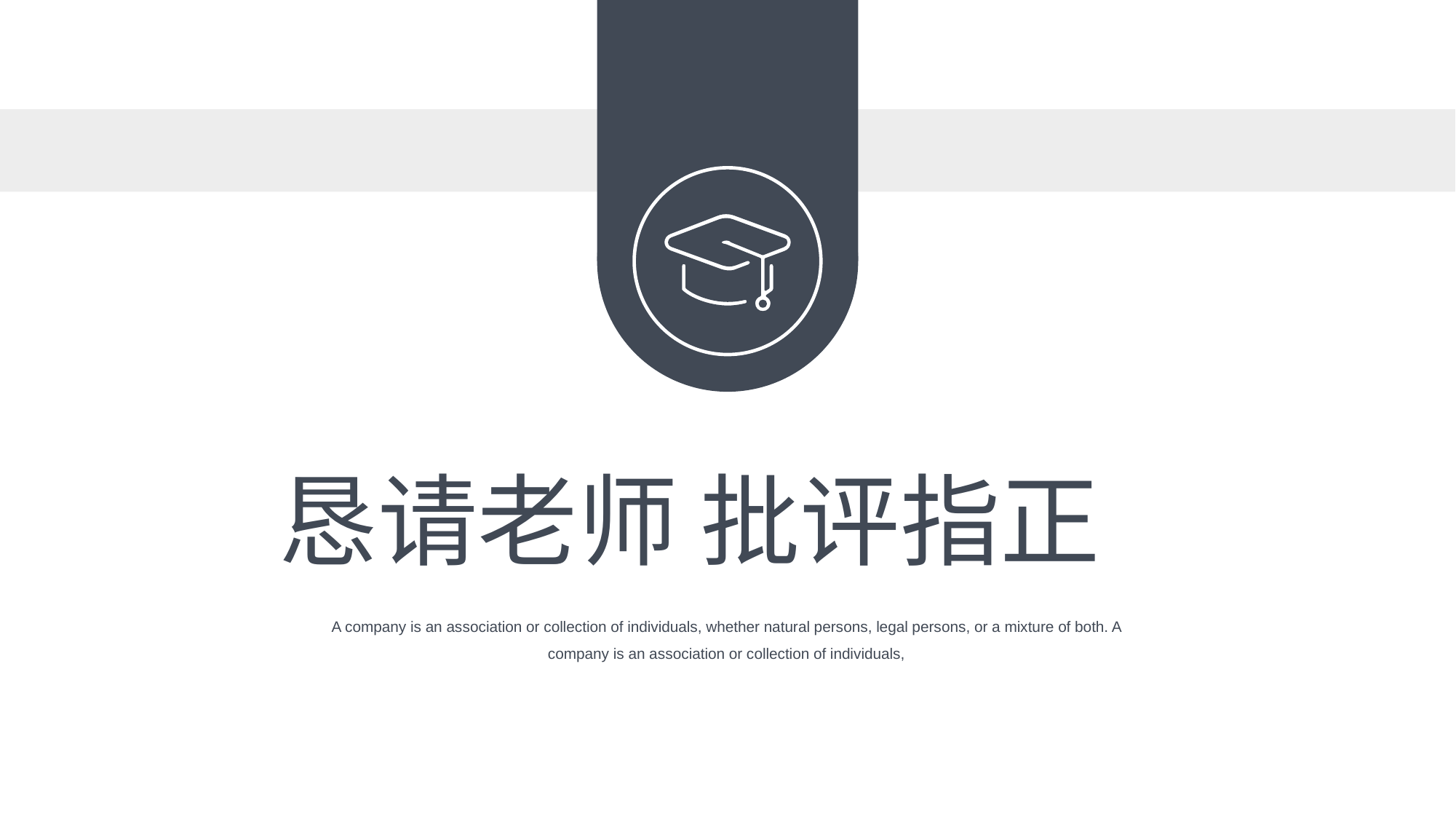

恳请老师 批评指正
A company is an association or collection of individuals, whether natural persons, legal persons, or a mixture of both. A company is an association or collection of individuals,